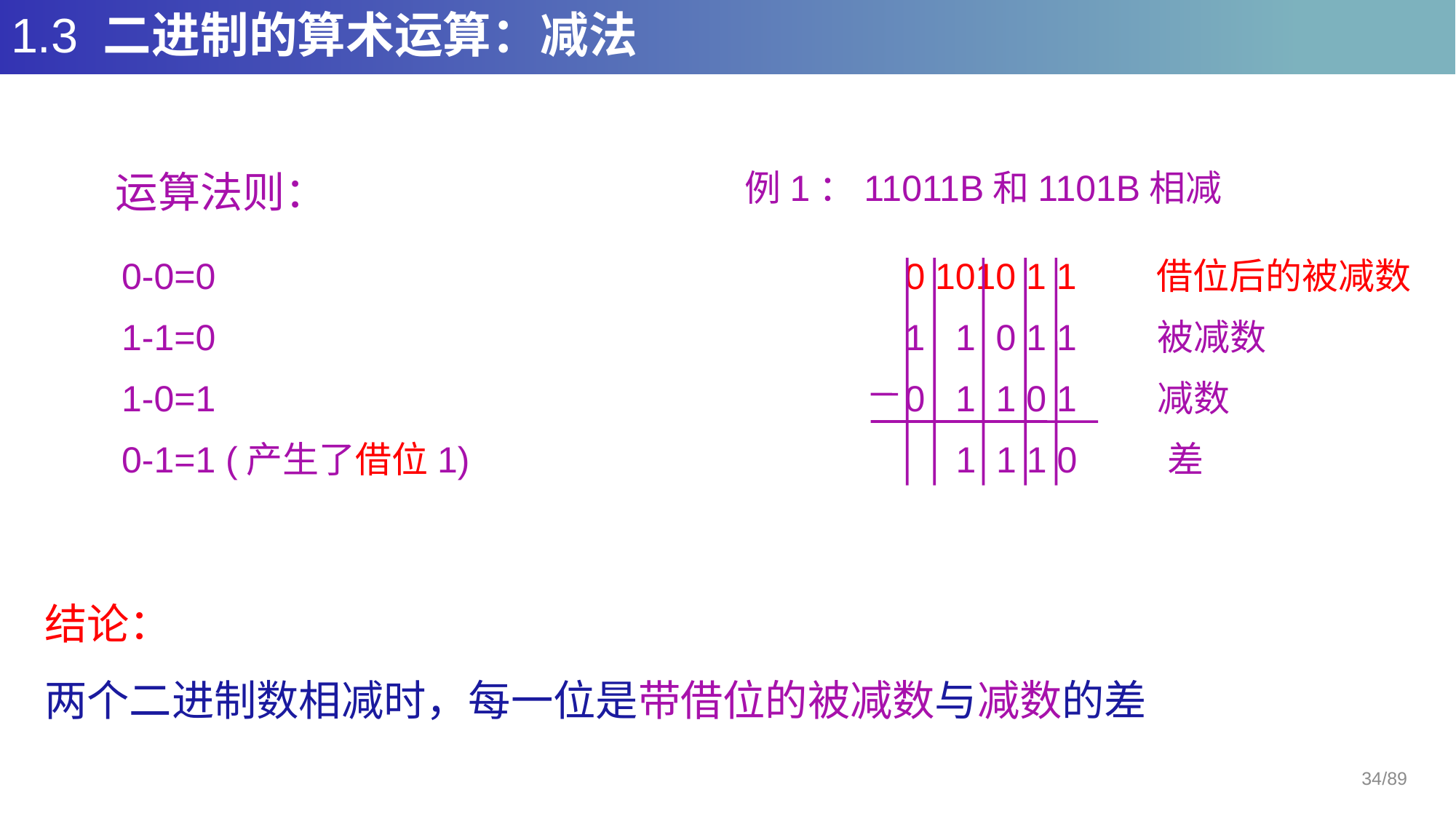

# 1.3 二进制的算术运算：减法
例1：11011B和1101B相减
运算法则：
0-0=0
1-1=0
1-0=1
0-1=1 (产生了借位1)
0 1010 1 1       借位后的被减数
1   1  0 1 1       被减数
0   1  1 0 1       减数
     1  1 1 0        差

结论：
两个二进制数相减时，每一位是带借位的被减数与减数的差
34/89